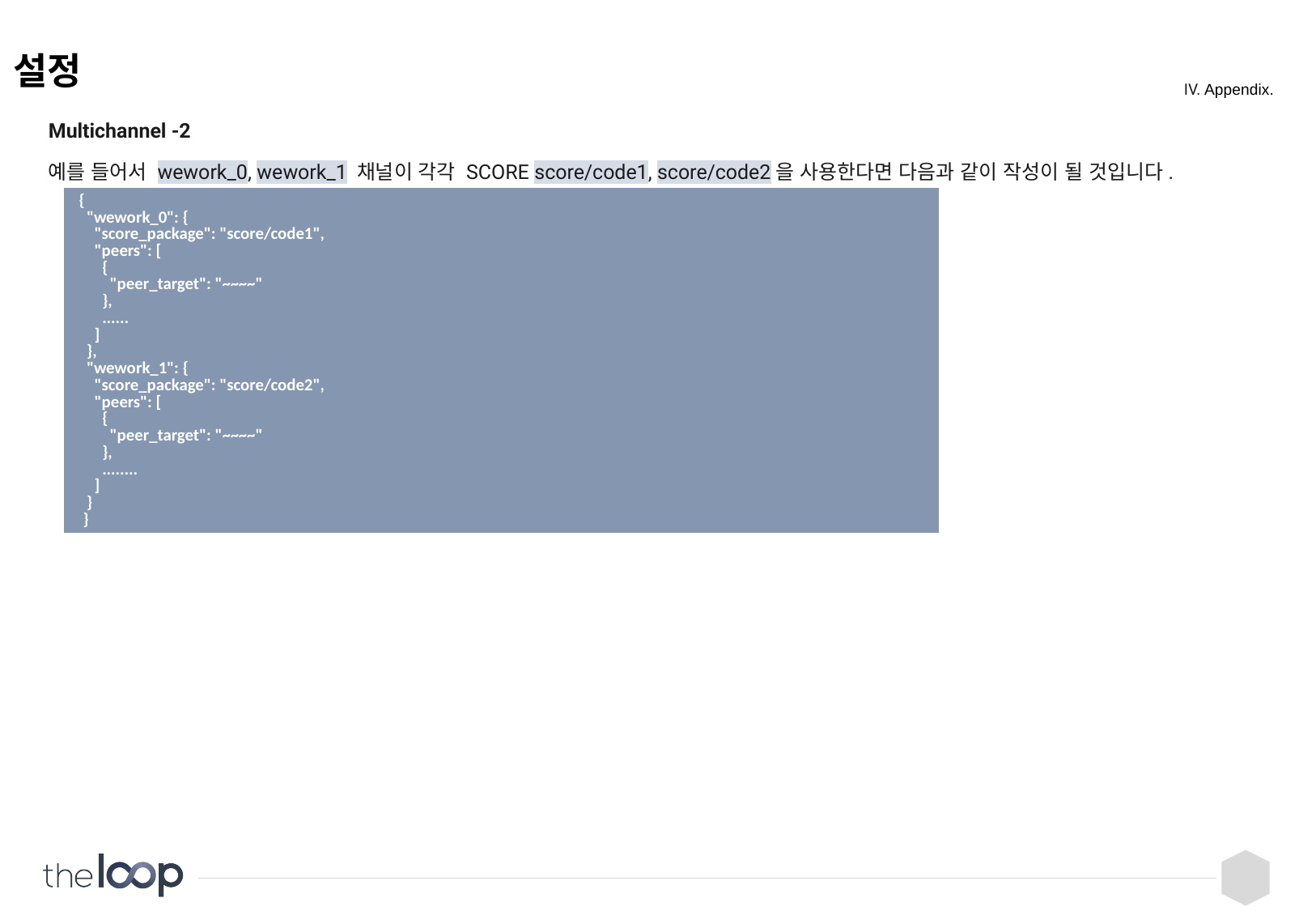

# 설정
IV. Appendix.
Multichannel -2
예를 들어서 wework_0, wework_1 채널이 각각 SCORE score/code1, score/code2을 사용한다면 다음과 같이 작성이 될 것입니다.
| { "wework\_0": { "score\_package": "score/code1", "peers": [ { "peer\_target": "~~~~" }, ...... ] }, "wework\_1": { "score\_package": "score/code2", "peers": [ { "peer\_target": "~~~~" }, ........ ] } } |
| --- |